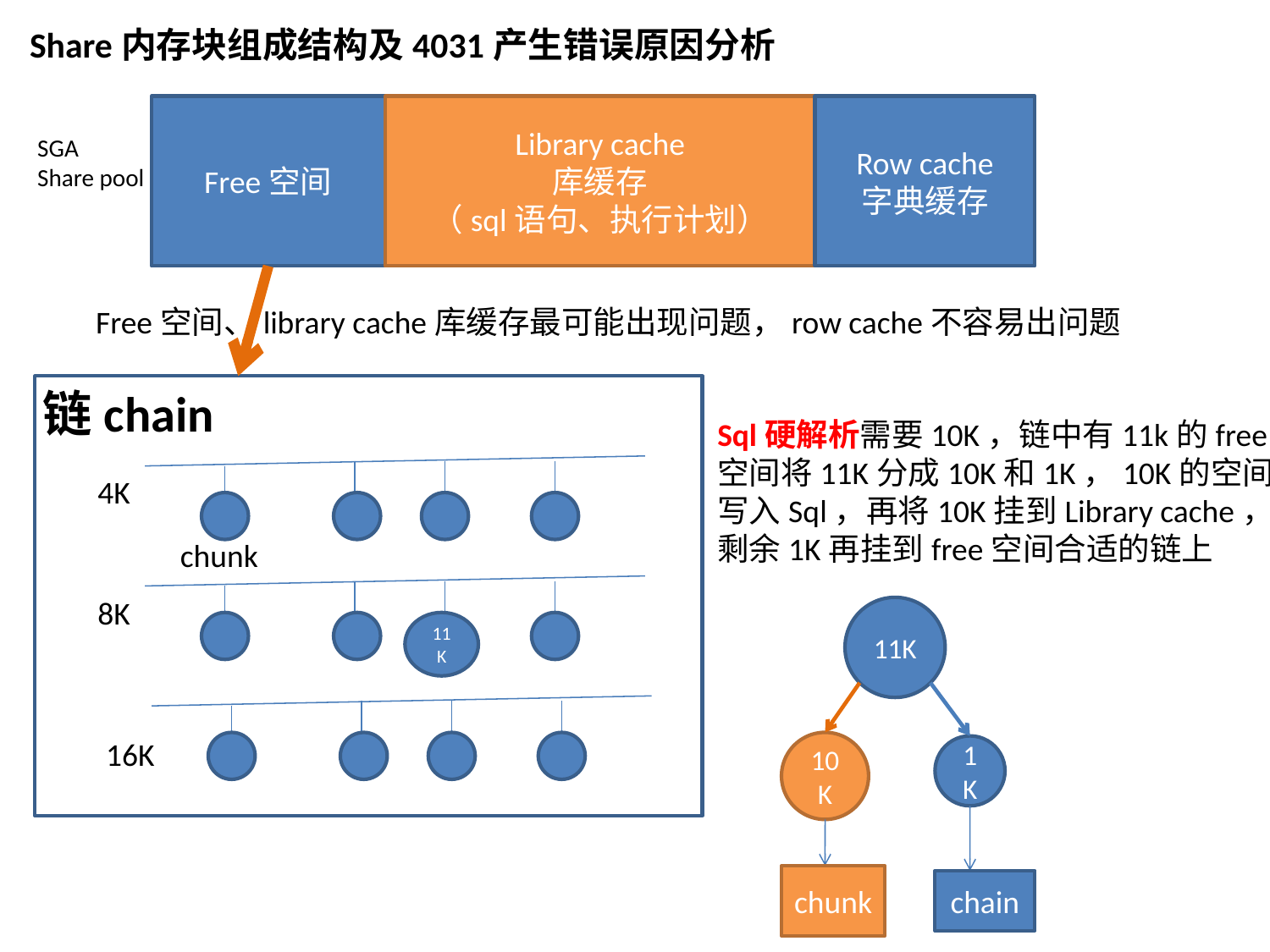

Share内存块组成结构及4031产生错误原因分析
Free空间
Library cache
库缓存
（sql语句、执行计划）
Row cache
字典缓存
SGA
Share pool
Free空间、library cache库缓存最可能出现问题，row cache不容易出问题

链chain
Sql硬解析需要10K，链中有11k的free
空间将11K分成10K和1K，10K的空间
写入Sql，再将10K挂到Library cache，
剩余1K再挂到free空间合适的链上
4K

chunk
8K
11K

11K

16K
10K

1K
chunk
chain